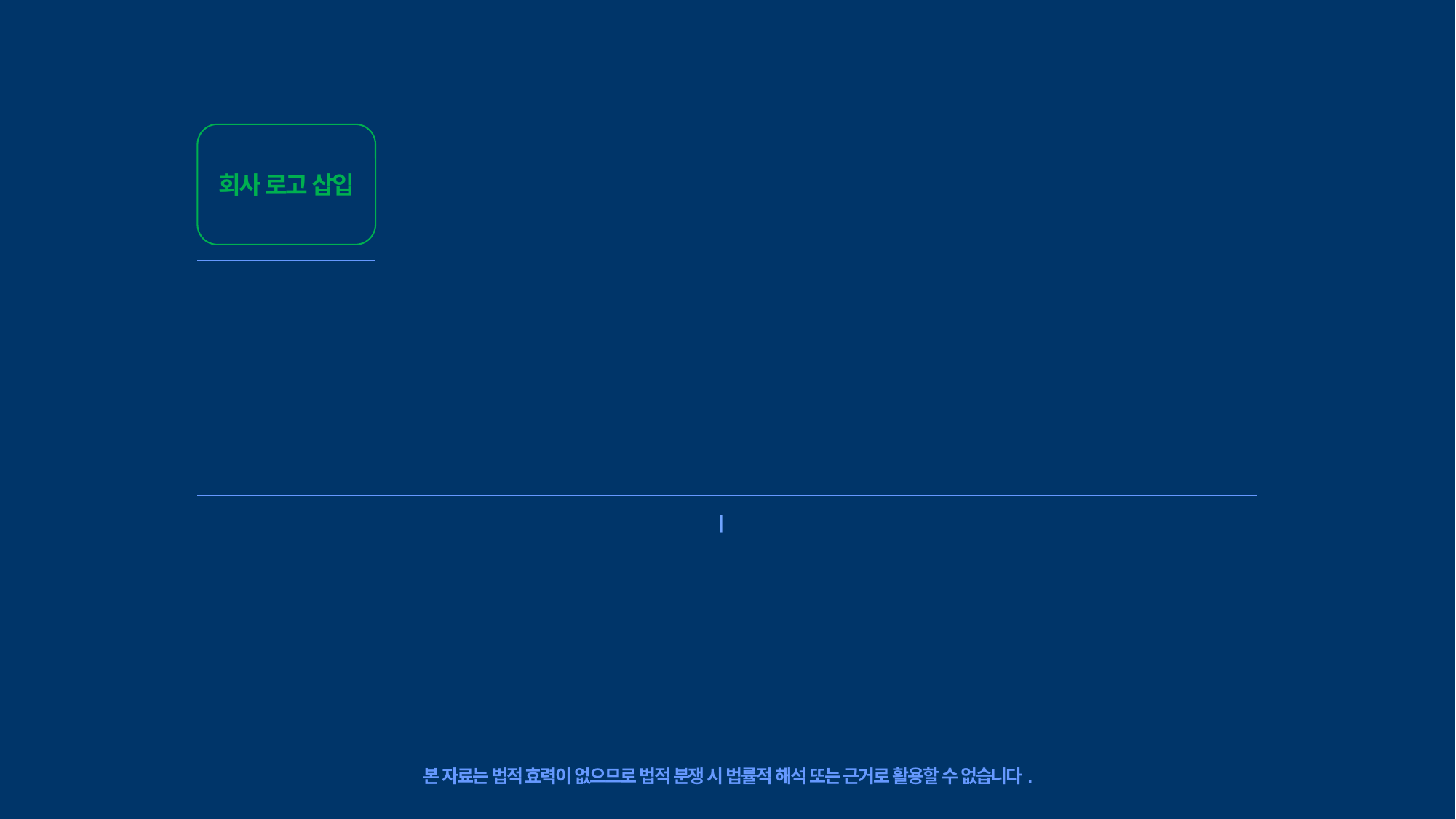

회사 로고 삽입
알고 쓰자, 바르게 쓰자, 오픈소스
Copyright © NCSOFT Corporation. All Rights Reserved.  |  CC BY 4.0
본 자료는 법적 효력이 없으므로 법적 분쟁 시 법률적 해석 또는 근거로 활용할 수 없습니다.